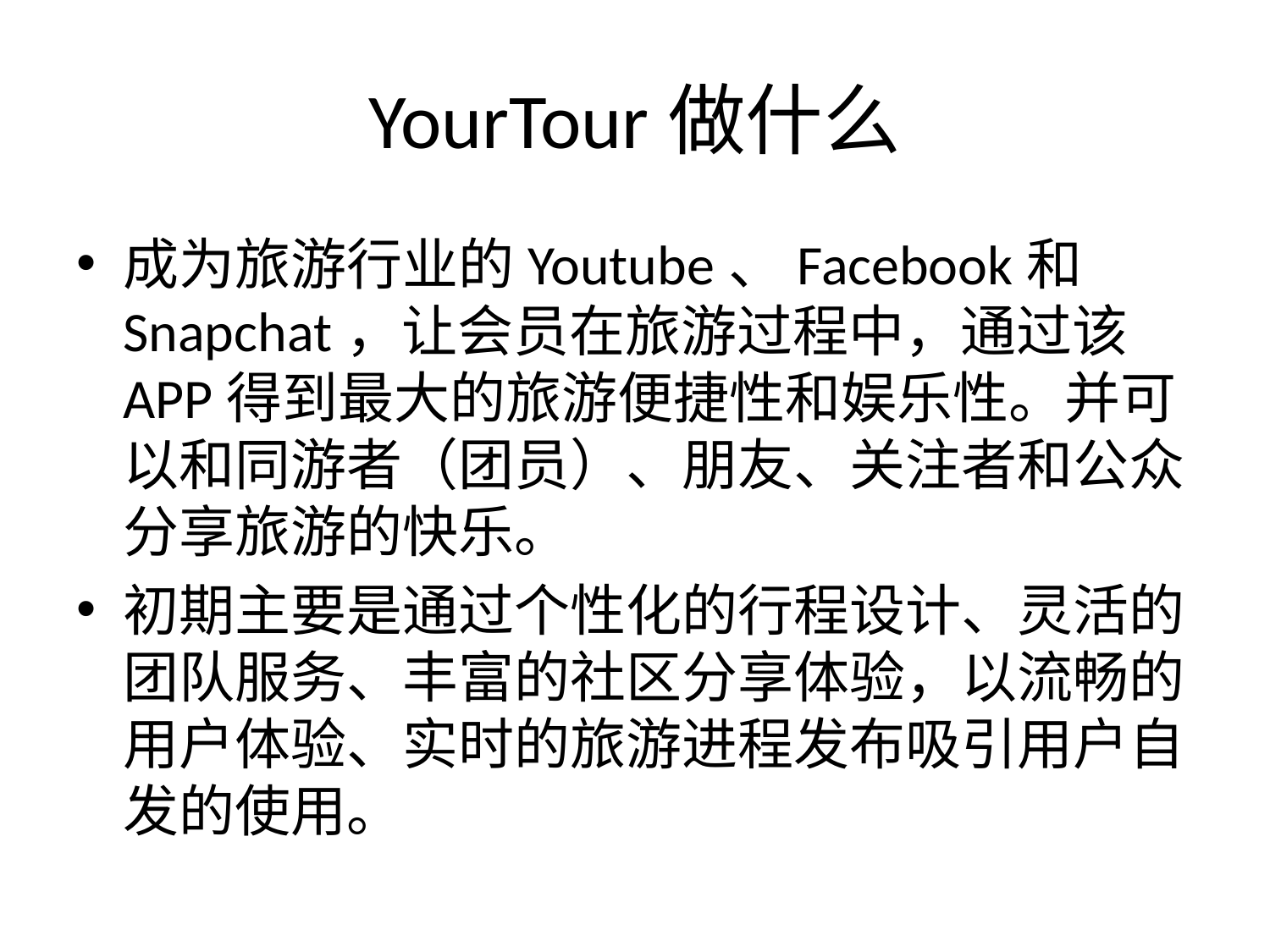

# YourTour做什么
成为旅游行业的Youtube、Facebook和Snapchat，让会员在旅游过程中，通过该APP得到最大的旅游便捷性和娱乐性。并可以和同游者（团员）、朋友、关注者和公众分享旅游的快乐。
初期主要是通过个性化的行程设计、灵活的团队服务、丰富的社区分享体验，以流畅的用户体验、实时的旅游进程发布吸引用户自发的使用。